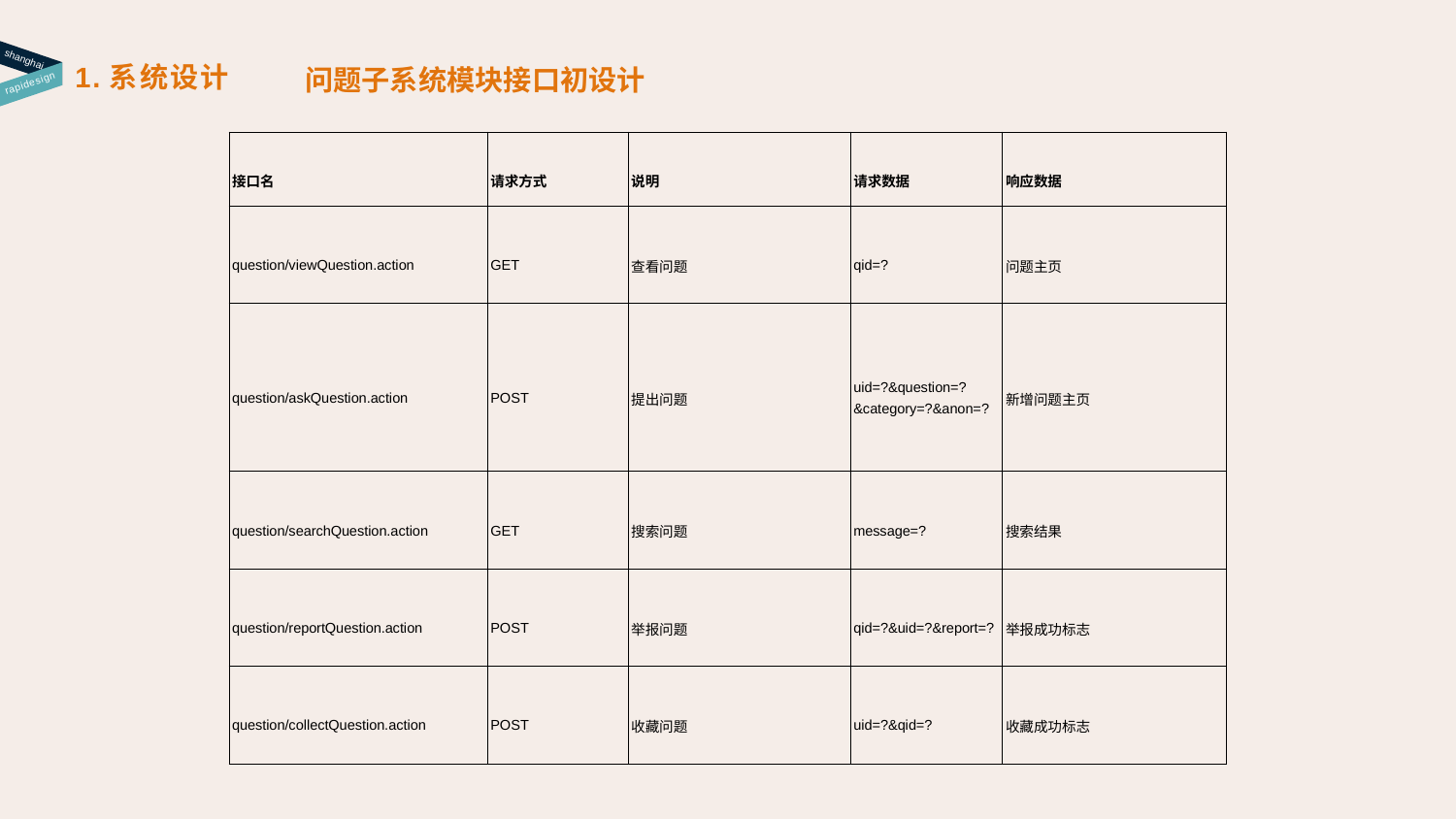

shanghai
1.系统设计
问题子系统模块接口初设计
rapidesign
| 接口名 | 请求方式 | 说明 | 请求数据 | 响应数据 |
| --- | --- | --- | --- | --- |
| question/viewQuestion.action | GET | 查看问题 | qid=? | 问题主页 |
| question/askQuestion.action | POST | 提出问题 | uid=?&question=?&category=?&anon=? | 新增问题主页 |
| question/searchQuestion.action | GET | 搜索问题 | message=? | 搜索结果 |
| question/reportQuestion.action | POST | 举报问题 | qid=?&uid=?&report=? | 举报成功标志 |
| question/collectQuestion.action | POST | 收藏问题 | uid=?&qid=? | 收藏成功标志 |